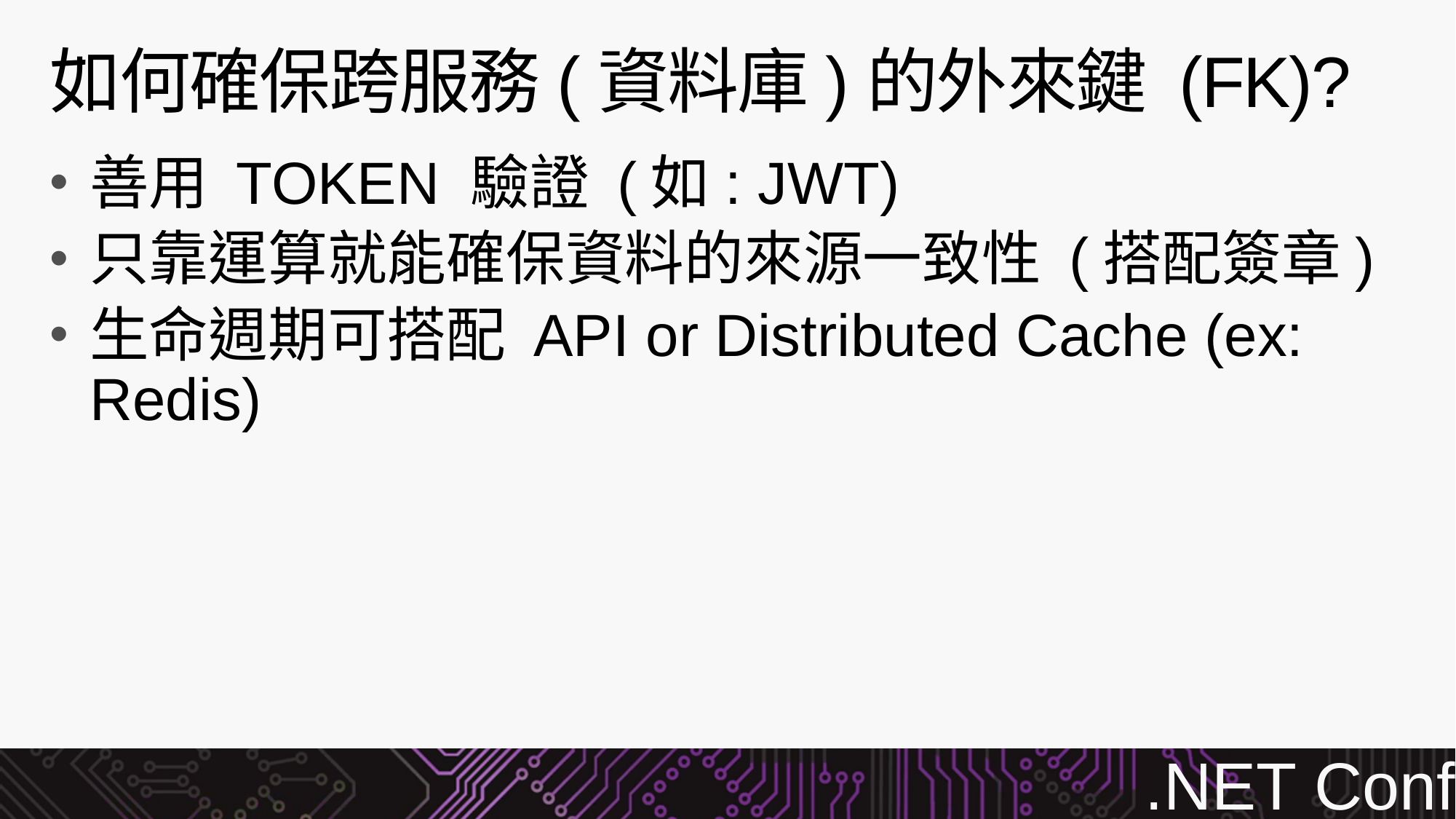

# 如何確保跨服務(資料庫)的外來鍵 (FK)?
善用 TOKEN 驗證 (如: JWT)
只靠運算就能確保資料的來源一致性 (搭配簽章)
生命週期可搭配 API or Distributed Cache (ex: Redis)